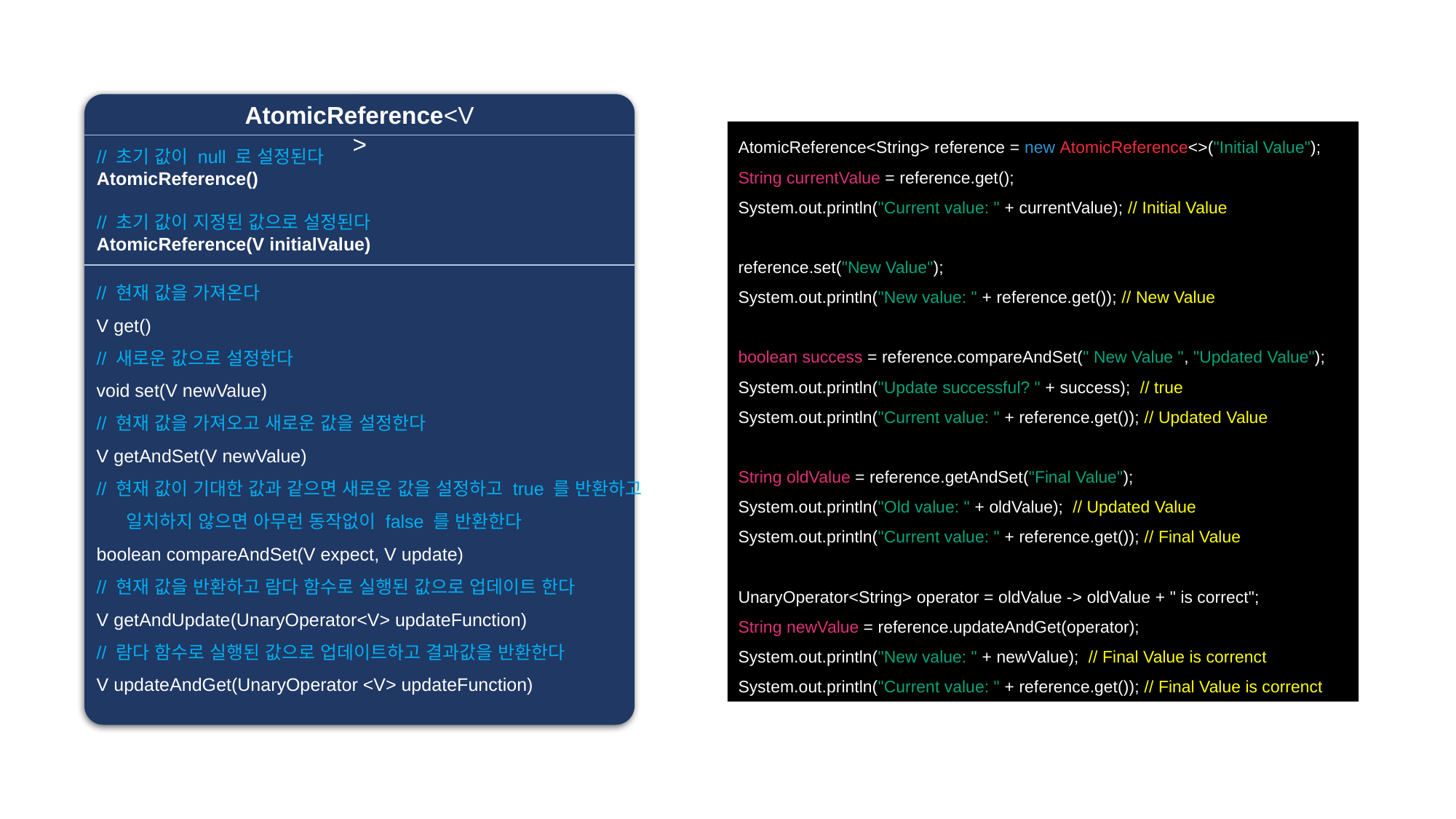

AtomicReference<V>
AtomicReference<String> reference = new AtomicReference<>("Initial Value");
String currentValue = reference.get();
System.out.println("Current value: " + currentValue); // Initial Value

reference.set("New Value");
System.out.println("New value: " + reference.get()); // New Value

boolean success = reference.compareAndSet(" New Value ", "Updated Value"); System.out.println("Update successful? " + success);  // true
System.out.println("Current value: " + reference.get()); // Updated Value

String oldValue = reference.getAndSet("Final Value");
System.out.println("Old value: " + oldValue);  // Updated Value
System.out.println("Current value: " + reference.get()); // Final Value

UnaryOperator<String> operator = oldValue -> oldValue + " is correct";
String newValue = reference.updateAndGet(operator);
System.out.println("New value: " + newValue);  // Final Value is correnct
System.out.println("Current value: " + reference.get()); // Final Value is correnct
// 초기 값이 null 로 설정된다
AtomicReference()

// 초기 값이 지정된 값으로 설정된다
AtomicReference(V initialValue)
// 현재 값을 가져온다
V get()
// 새로운 값으로 설정한다
void set(V newValue)
// 현재 값을 가져오고 새로운 값을 설정한다
V getAndSet(V newValue)
// 현재 값이 기대한 값과 같으면 새로운 값을 설정하고 true 를 반환하고
     일치하지 않으면 아무런 동작없이 false 를 반환한다
boolean compareAndSet(V expect, V update)
// 현재 값을 반환하고 람다 함수로 실행된 값으로 업데이트 한다
V getAndUpdate(UnaryOperator<V> updateFunction)
// 람다 함수로 실행된 값으로 업데이트하고 결과값을 반환한다
V updateAndGet(UnaryOperator <V> updateFunction)